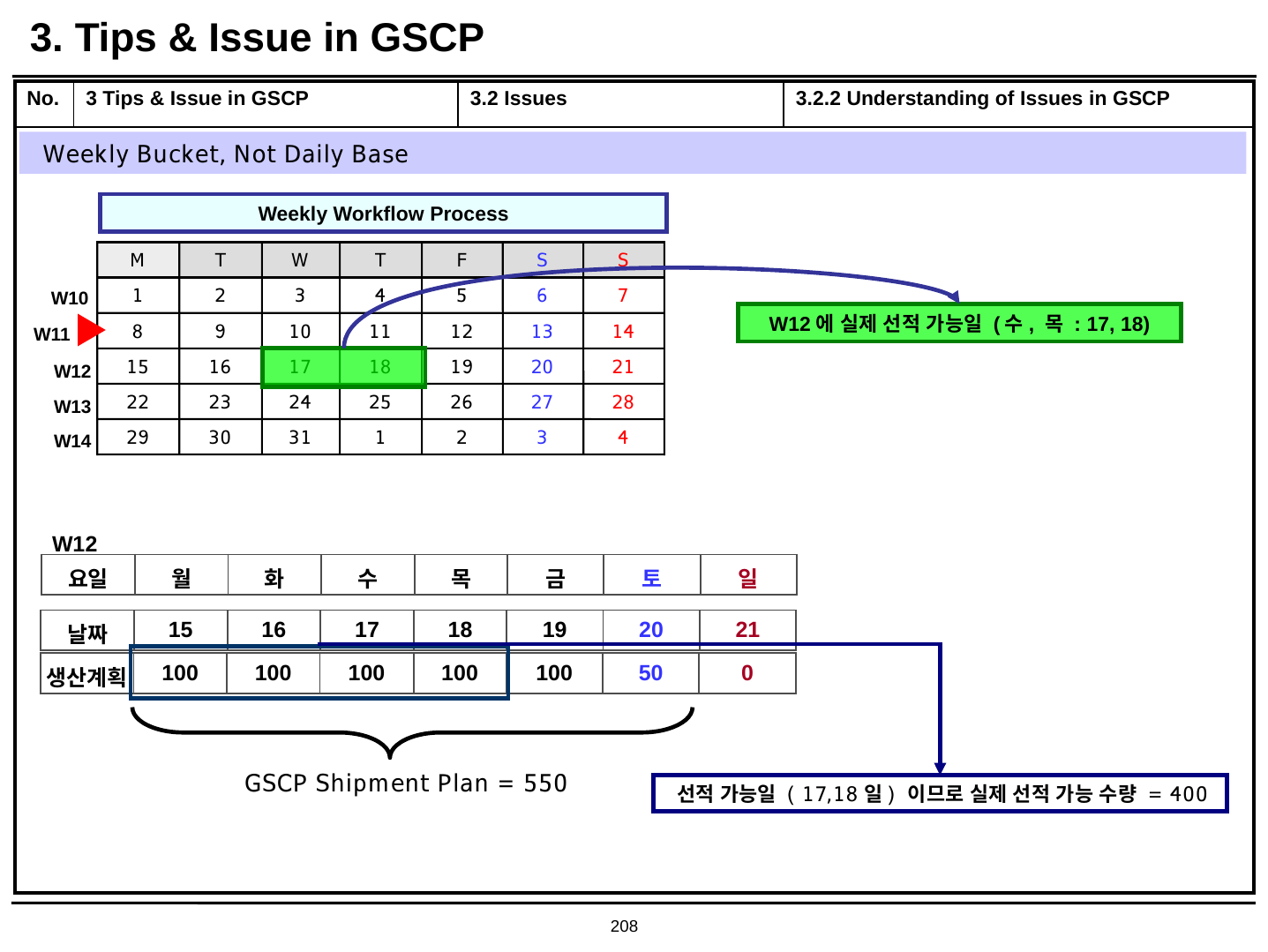

# 3. Tips & Issue in GSCP
| No. | 3 Tips & Issue in GSCP | 3.2 Issues | 3.2.2 Understanding of Issues in GSCP |
| --- | --- | --- | --- |
|  |  |  |  |
Weekly Bucket, Not Daily Base
Weekly Workflow Process
M

T

W

T

F

S

S

1

2
3
4
5
6
7
8

9
10
11
12
13
14
15

16
17
18
19
20
21
22

23
24
25
26
27
28
29

30
31
1
2
3
4

W10
W12에 실제 선적 가능일 (수, 목 : 17, 18)
W11

W12
W13
W14

W12
| 요일 | 월 | 화 | 수 | 목 | 금 | 토 | 일 |
| --- | --- | --- | --- | --- | --- | --- | --- |
| 날짜 | 15 | 16 | 17 | 18 | 19 | 20 | 21 |
| --- | --- | --- | --- | --- | --- | --- | --- |

| 생산계획 | 100 | 100 | 100 | 100 | 100 | 50 | 0 |
| --- | --- | --- | --- | --- | --- | --- | --- |
GSCP Shipment Plan = 550
선적 가능일 ( 17,18일) 이므로 실제 선적 가능 수량 = 400
208